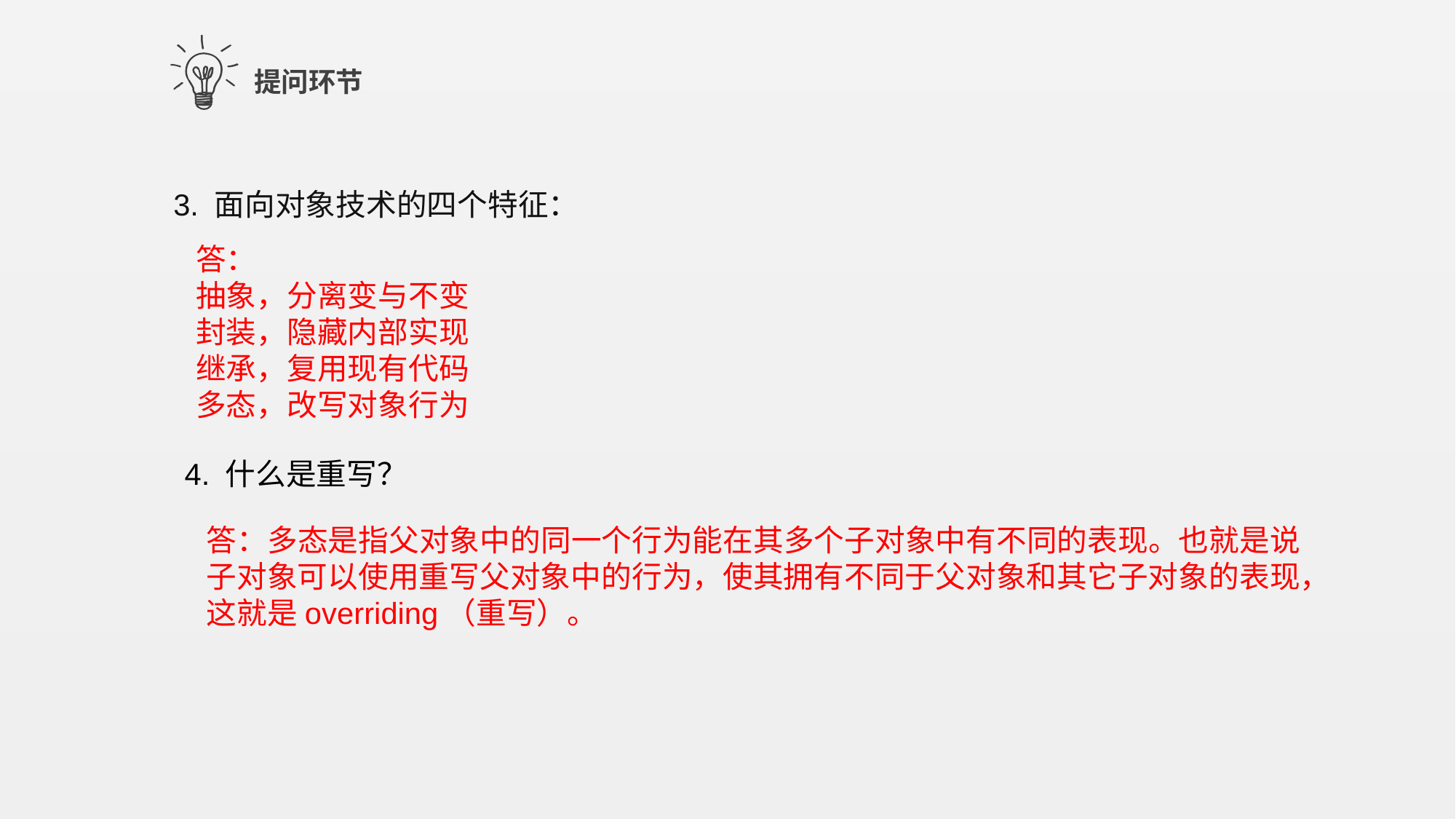

提问环节
3. 面向对象技术的四个特征：
答：
抽象，分离变与不变
封装，隐藏内部实现
继承，复用现有代码
多态，改写对象行为
4. 什么是重写？
   答：多态是指父对象中的同一个行为能在其多个子对象中有不同的表现。也就是说子对象可以使用重写父对象中的行为，使其拥有不同于父对象和其它子对象的表现，这就是overriding（重写）。